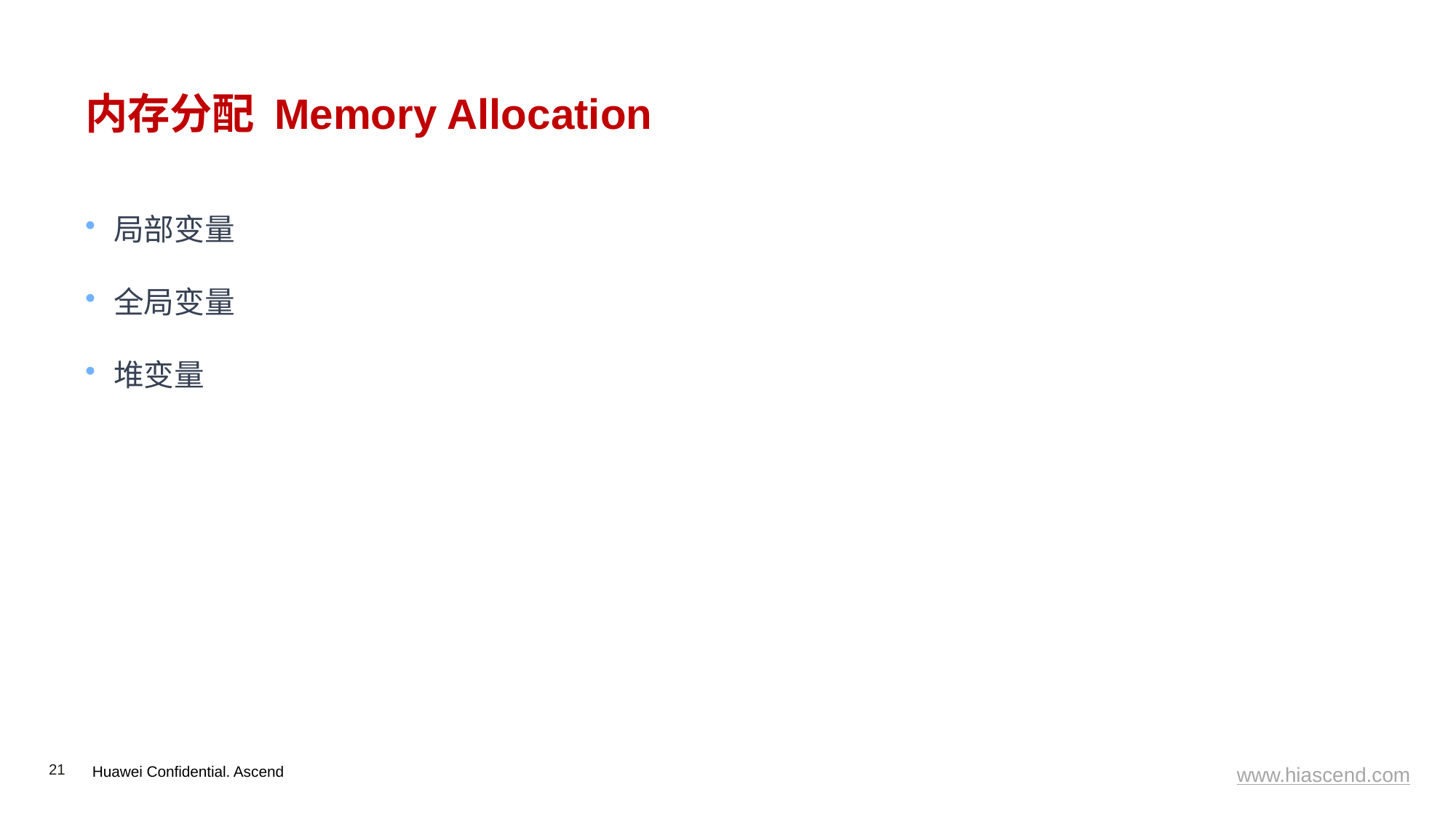

# 内存分配 Memory Allocation
局部变量
全局变量
堆变量